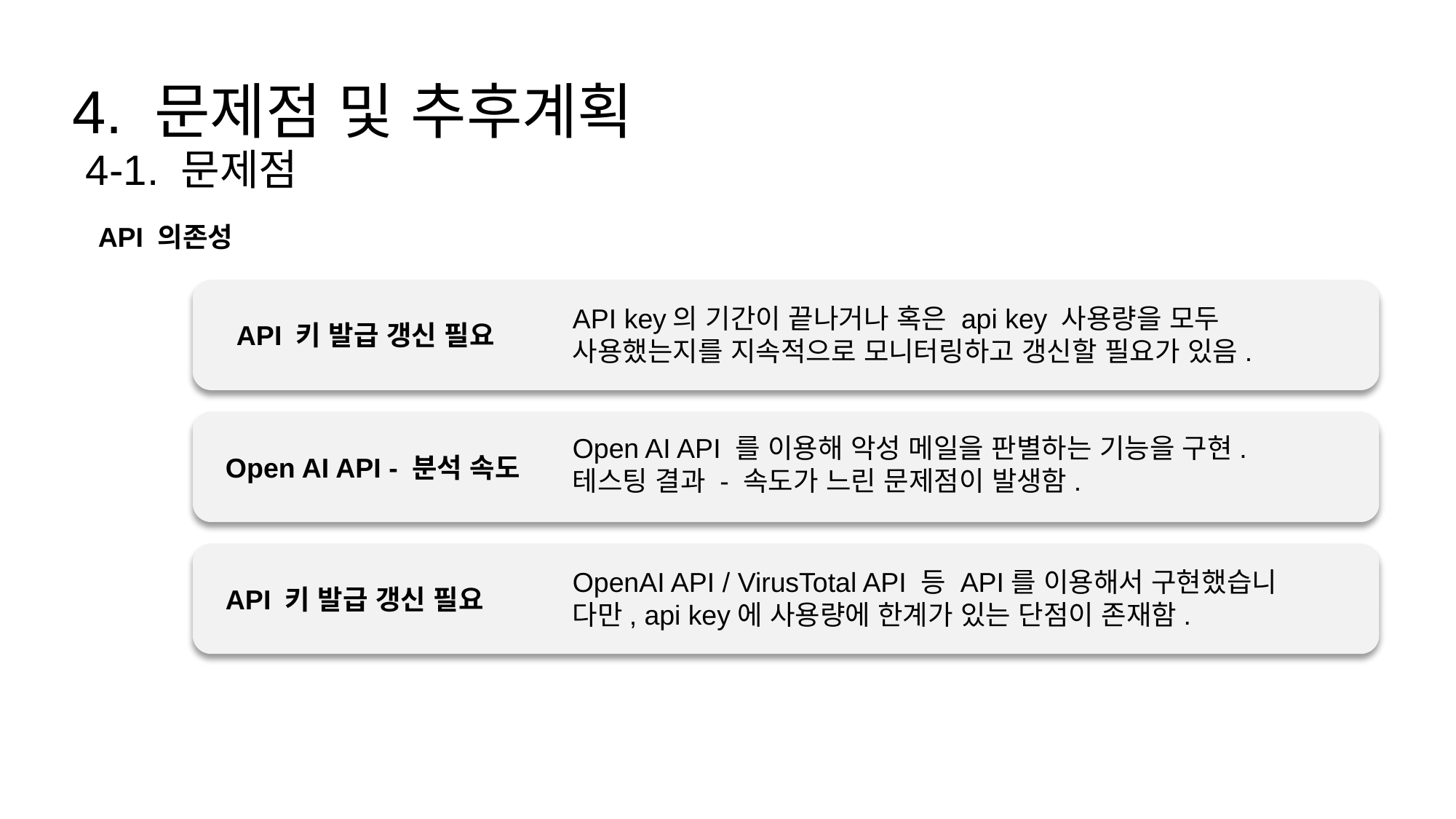

4. 문제점 및 추후계획
4-1. 문제점
API 의존성

API key의 기간이 끝나거나 혹은 api key 사용량을 모두 사용했는지를 지속적으로 모니터링하고 갱신할 필요가 있음.

API 키 발급 갱신 필요

Open AI API 를 이용해 악성 메일을 판별하는 기능을 구현.
테스팅 결과 - 속도가 느린 문제점이 발생함.

Open AI API - 분석 속도

OpenAI API / VirusTotal API 등 API를 이용해서 구현했습니
다만, api key에 사용량에 한계가 있는 단점이 존재함.
API 키 발급 갱신 필요